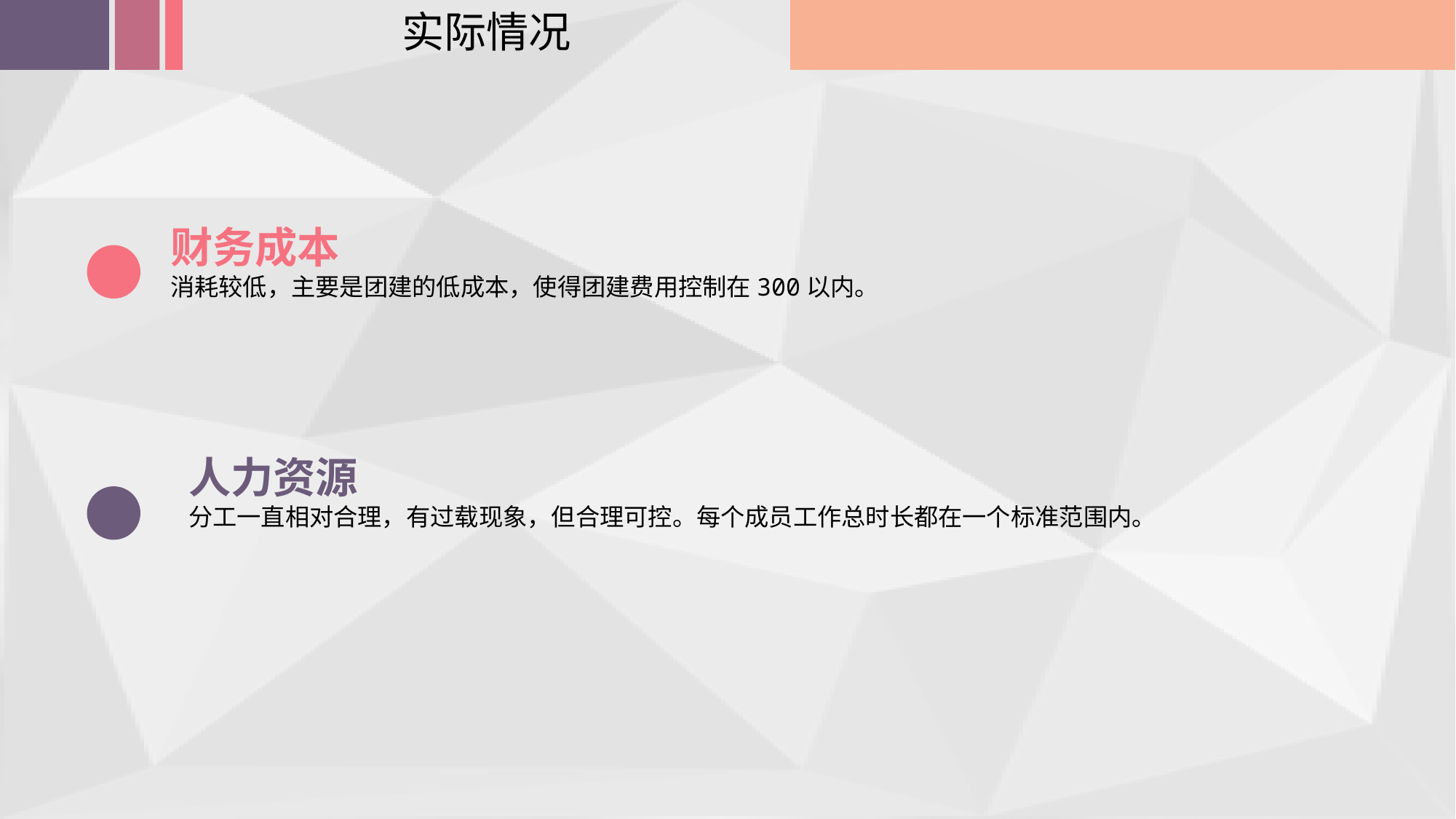

实际情况

财务成本
消耗较低，主要是团建的低成本，使得团建费用控制在300以内。

人力资源
分工一直相对合理，有过载现象，但合理可控。每个成员工作总时长都在一个标准范围内。